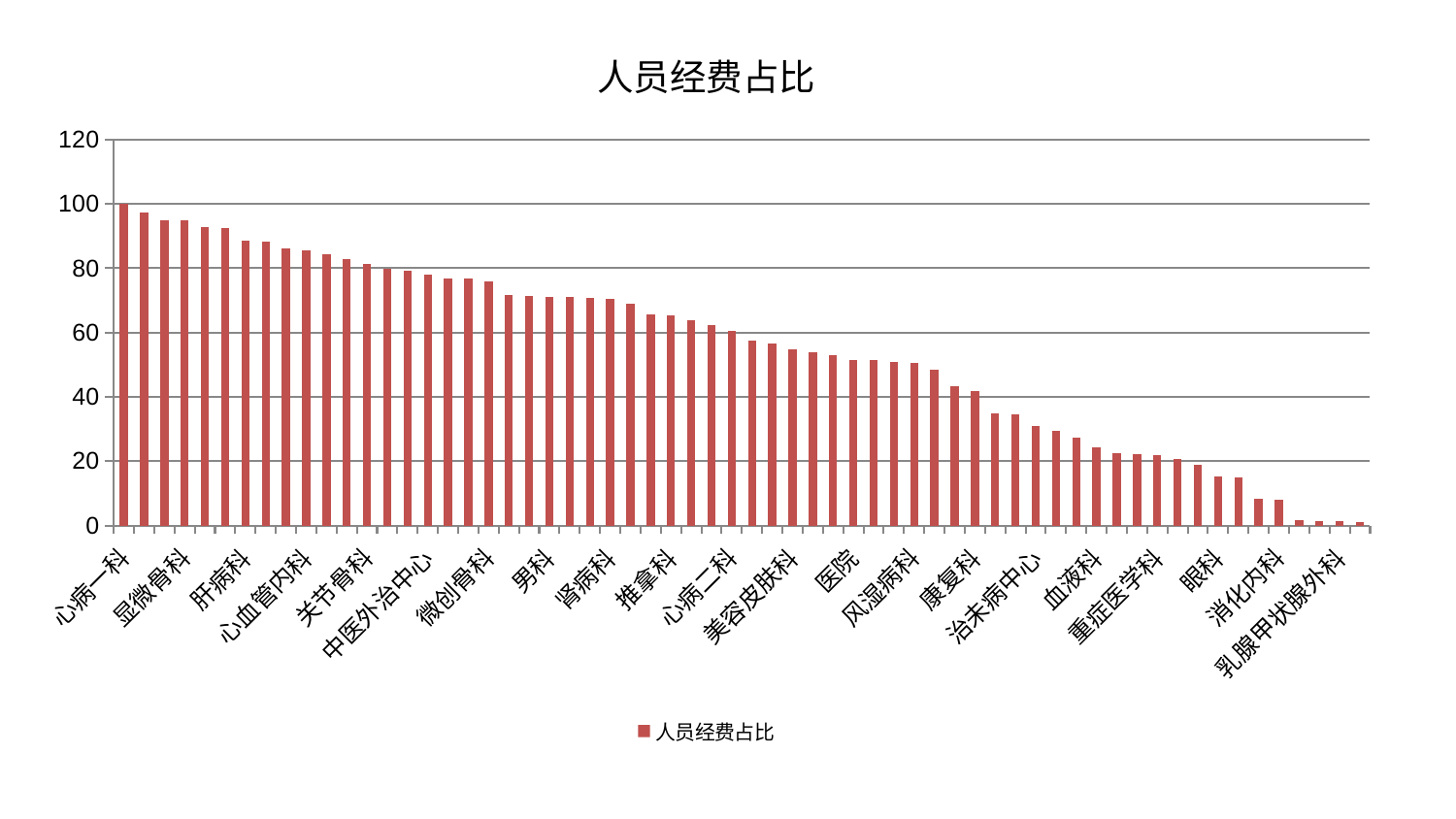

### Chart: 人员经费占比

| Category | 人员经费占比 |
|---|---|
| 心病一科 | 100.0 |
| 老年医学科 | 97.38478618055204 |
| 心病四科 | 95.03902721591348 |
| 显微骨科 | 94.84538886170886 |
| 神经外科 | 92.69916987735499 |
| 肝胆外科 | 92.56073057131329 |
| 肝病科 | 88.47530081914479 |
| 小儿骨科 | 88.31191629003884 |
| 针灸科 | 86.09457683814365 |
| 心血管内科 | 85.6561415576497 |
| 骨科 | 84.39527432236464 |
| 儿科 | 82.94413712225327 |
| 关节骨科 | 81.46784326240345 |
| 小儿推拿科 | 79.7734459604854 |
| 妇科妇二科合并 | 79.12749500976456 |
| 中医外治中心 | 77.89690443308379 |
| 心病三科 | 76.83912220645952 |
| 东区重症医学科 | 76.80185036688653 |
| 微创骨科 | 75.8187331181752 |
| 西区重症医学科 | 71.6503741413106 |
| 脾胃病科 | 71.40119155784198 |
| 男科 | 71.05598580004768 |
| 创伤骨科 | 70.97148143114123 |
| 中医经典科 | 70.6617245047089 |
| 肾病科 | 70.51098725646551 |
| 内分泌科 | 69.10603929141928 |
| 肿瘤内科 | 65.51813332828249 |
| 推拿科 | 65.36674519190353 |
| 呼吸内科 | 63.849765251367636 |
| 综合内科 | 62.3769148781081 |
| 心病二科 | 60.67058297006289 |
| 胸外科 | 57.566811512992295 |
| 皮肤科 | 56.64676053954393 |
| 美容皮肤科 | 54.88503877654416 |
| 脑病二科 | 53.77710652902209 |
| 妇二科 | 52.85807983573804 |
| 医院 | 51.53346676242832 |
| 脾胃科消化科合并 | 51.32680858207792 |
| 身心医学科 | 50.835098423378746 |
| 风湿病科 | 50.534321794302905 |
| 神经内科 | 48.571829341996015 |
| 东区肾病科 | 43.338673819991 |
| 康复科 | 41.80188387092666 |
| 泌尿外科 | 34.88798566182834 |
| 周围血管科 | 34.44123654139793 |
| 治未病中心 | 30.861485620463196 |
| 口腔科 | 29.516017128929494 |
| 肾脏内科 | 27.399555444396096 |
| 血液科 | 24.395791906557555 |
| 妇科 | 22.553180112299795 |
| 脊柱骨科 | 22.198393281913425 |
| 重症医学科 | 21.80524342105723 |
| 脑病一科 | 20.818186317323615 |
| 运动损伤骨科 | 18.8505743713377 |
| 眼科 | 15.258303890491689 |
| 产科 | 14.916904992234167 |
| 普通外科 | 8.158281250020872 |
| 消化内科 | 7.998609419461859 |
| 耳鼻喉科 | 1.7458408219203043 |
| 肛肠科 | 1.3587591022127463 |
| 乳腺甲状腺外科 | 1.3466260511517332 |
| 脑病三科 | 1.0406264819889082 |
72